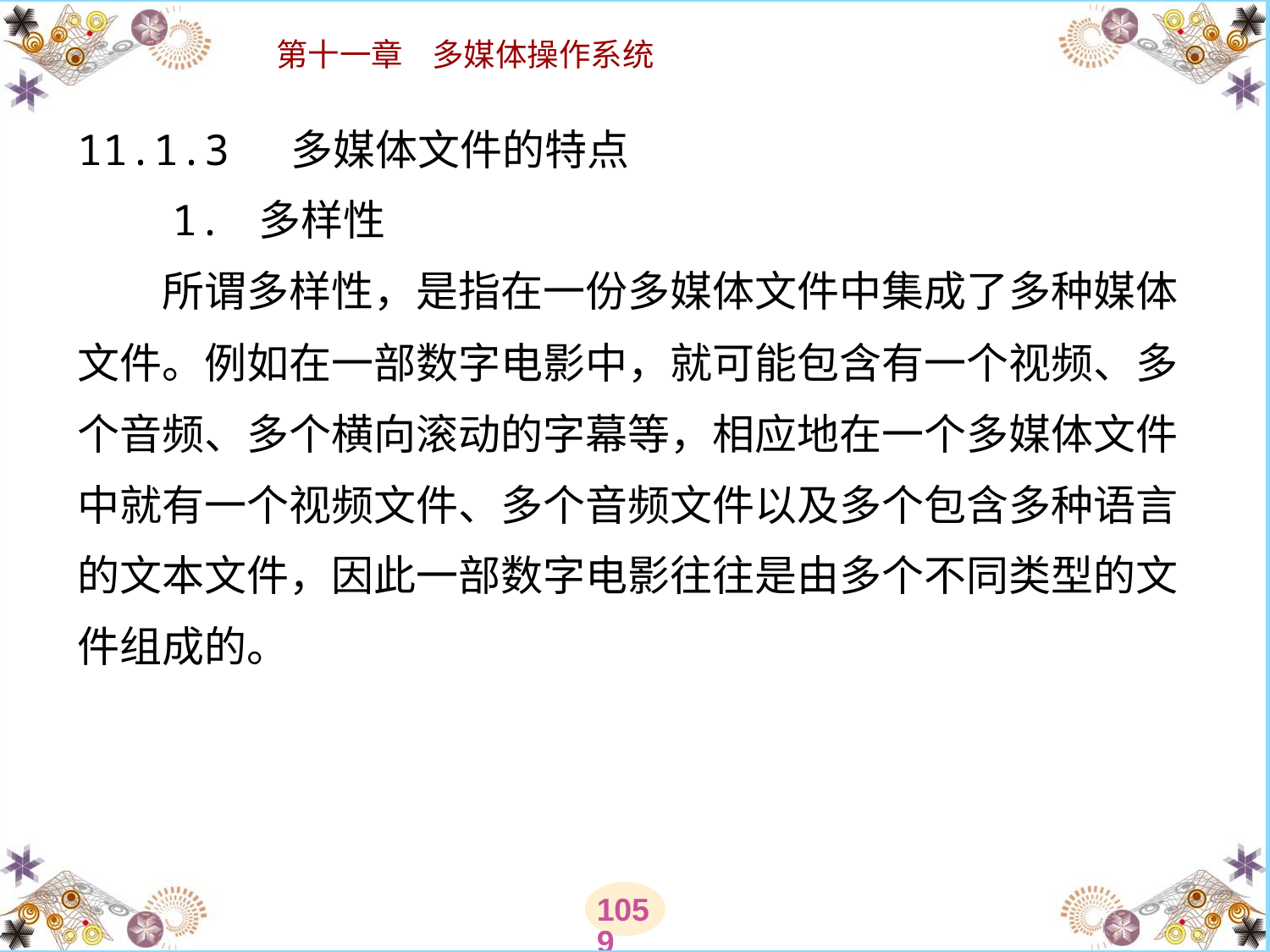

# 11.1.3  多媒体文件的特点 　　1. 多样性 　　所谓多样性，是指在一份多媒体文件中集成了多种媒体文件。例如在一部数字电影中，就可能包含有一个视频、多个音频、多个横向滚动的字幕等，相应地在一个多媒体文件中就有一个视频文件、多个音频文件以及多个包含多种语言的文本文件，因此一部数字电影往往是由多个不同类型的文件组成的。